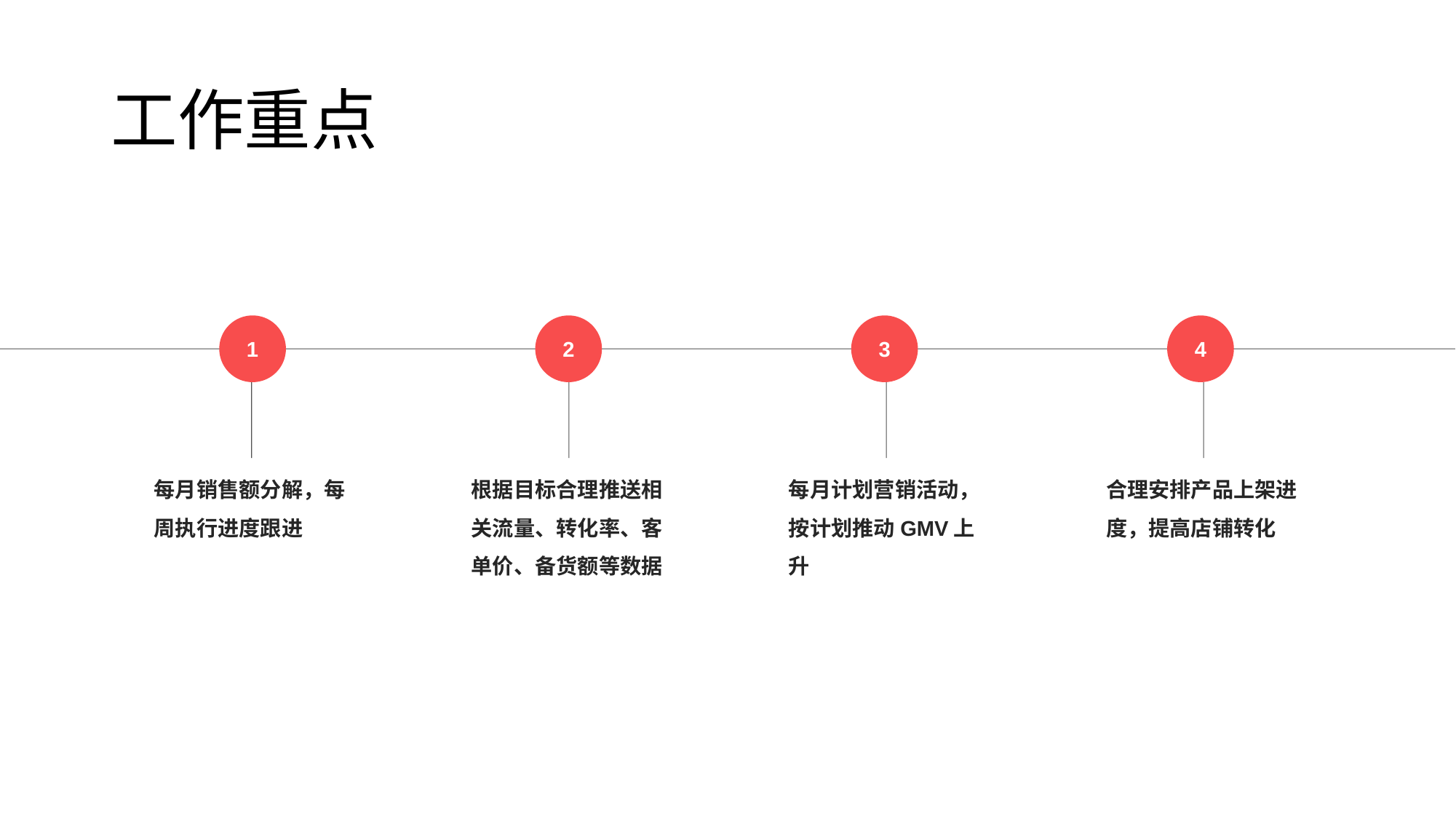

# 工作重点
1
2
3
4
每月销售额分解，每周执行进度跟进
根据目标合理推送相关流量、转化率、客单价、备货额等数据
每月计划营销活动，按计划推动GMV上升
合理安排产品上架进度，提高店铺转化